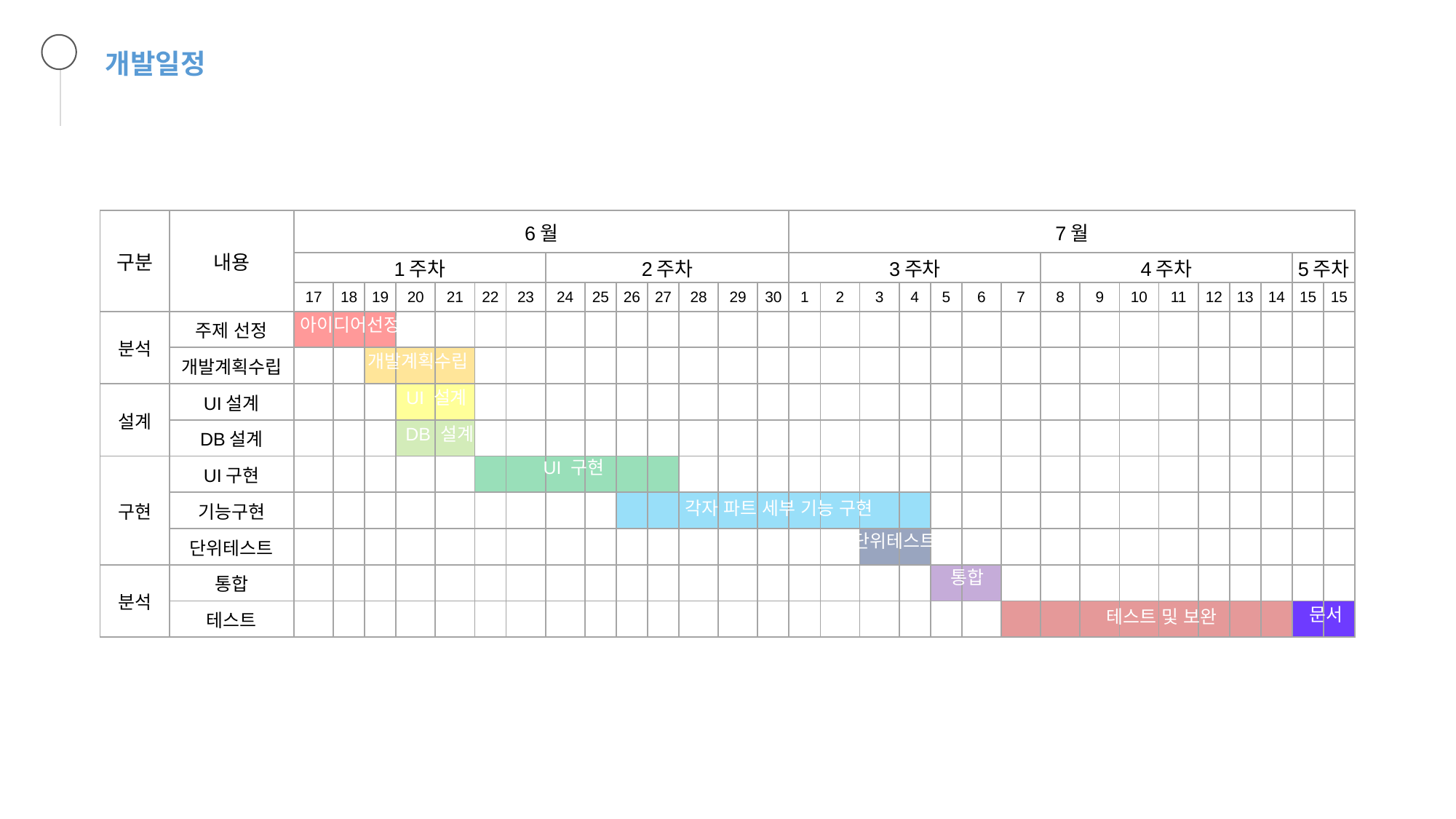

개발일정

| 구분 | 내용 | 6월 |  |  |  |  |  |  |  |  |  |  |  |  |  | 7월 |  |  |  |  |  |  |  |  |  |  |  |  |  |  |  |
| --- | --- | --- | --- | --- | --- | --- | --- | --- | --- | --- | --- | --- | --- | --- | --- | --- | --- | --- | --- | --- | --- | --- | --- | --- | --- | --- | --- | --- | --- | --- | --- |
|  |  | 1주차 |  |  |  |  |  |  | 2주차 |  |  |  |  |  |  | 3주차 |  |  |  |  |  |  | 4주차 |  |  |  |  |  |  | 5주차 |  |
|  |  | 17 | 18 | 19 | 20 | 21 | 22 | 23 | 24 | 25 | 26 | 27 | 28 | 29 | 30 | 1 | 2 | 3 | 4 | 5 | 6 | 7 | 8 | 9 | 10 | 11 | 12 | 13 | 14 | 15 | 15 |
| 분석 | 주제 선정 |  |  |  |  |  |  |  |  |  |  |  |  |  |  |  |  |  |  |  |  |  |  |  |  |  |  |  |  |  |  |
|  | 개발계획수립 |  |  |  |  |  |  |  |  |  |  |  |  |  |  |  |  |  |  |  |  |  |  |  |  |  |  |  |  |  |  |
| 설계 | UI설계 |  |  |  |  |  |  |  |  |  |  |  |  |  |  |  |  |  |  |  |  |  |  |  |  |  |  |  |  |  |  |
|  | DB설계 |  |  |  |  |  |  |  |  |  |  |  |  |  |  |  |  |  |  |  |  |  |  |  |  |  |  |  |  |  |  |
| 구현 | UI구현 |  |  |  |  |  |  |  |  |  |  |  |  |  |  |  |  |  |  |  |  |  |  |  |  |  |  |  |  |  |  |
|  | 기능구현 |  |  |  |  |  |  |  |  |  |  |  |  |  |  |  |  |  |  |  |  |  |  |  |  |  |  |  |  |  |  |
|  | 단위테스트 |  |  |  |  |  |  |  |  |  |  |  |  |  |  |  |  |  |  |  |  |  |  |  |  |  |  |  |  |  |  |
| 분석 | 통합 |  |  |  |  |  |  |  |  |  |  |  |  |  |  |  |  |  |  |  |  |  |  |  |  |  |  |  |  |  |  |
|  | 테스트 |  |  |  |  |  |  |  |  |  |  |  |  |  |  |  |  |  |  |  |  |  |  |  |  |  |  |  |  |  |  |
아이디어선정
개발계획수립
UI 설계
DB 설계
UI 구현
각자 파트 세부 기능 구현
단위테스트
통합
문서
테스트 및 보완